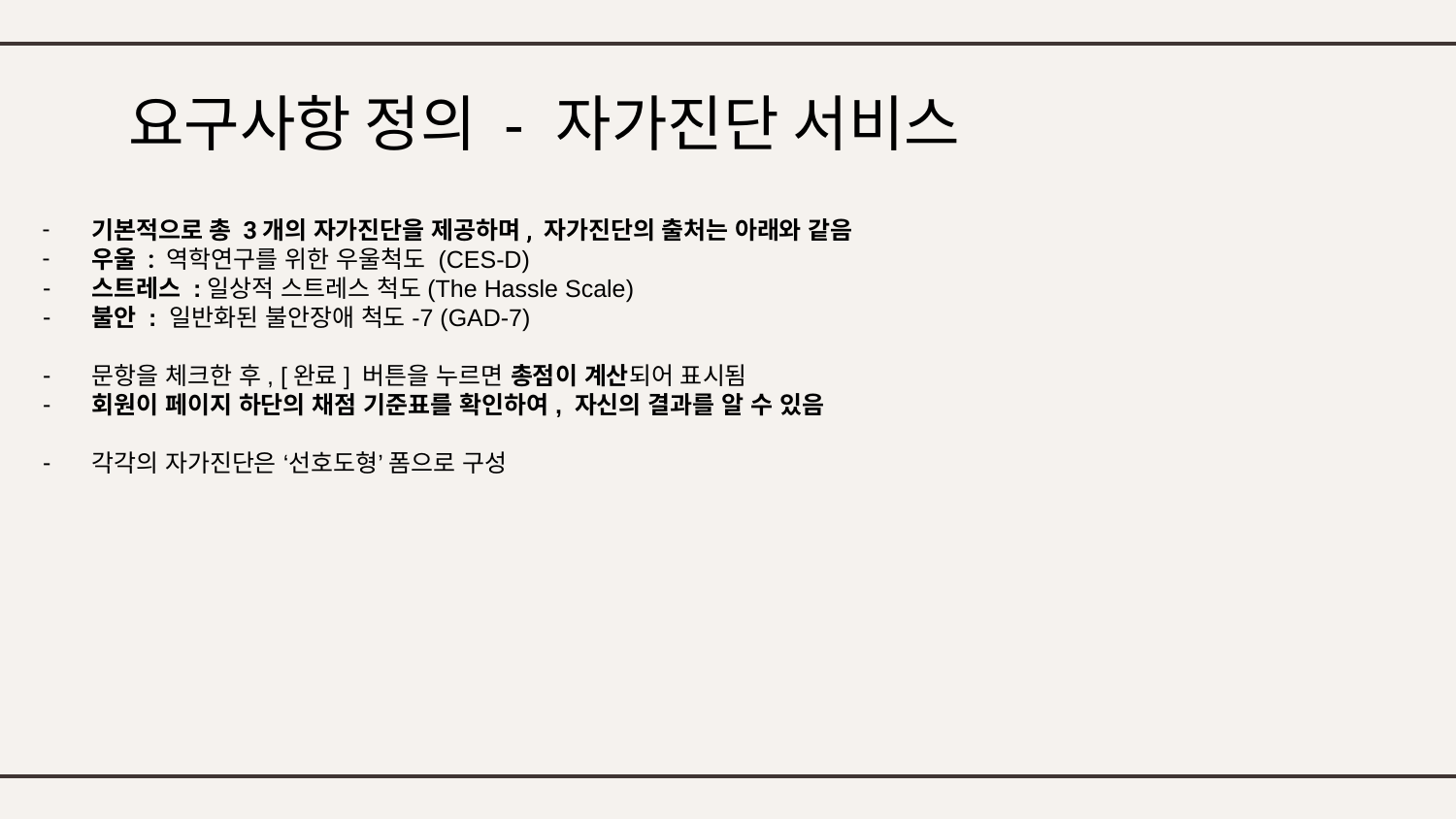

# 요구사항 정의 - 자가진단 서비스

기본적으로 총 3개의 자가진단을 제공하며, 자가진단의 출처는 아래와 같음
우울 : 역학연구를 위한 우울척도 (CES-D)
스트레스 :일상적 스트레스 척도(The Hassle Scale)
불안 : 일반화된 불안장애 척도-7 (GAD-7)

문항을 체크한 후, [완료] 버튼을 누르면 총점이 계산되어 표시됨
회원이 페이지 하단의 채점 기준표를 확인하여, 자신의 결과를 알 수 있음
각각의 자가진단은 ‘선호도형’ 폼으로 구성